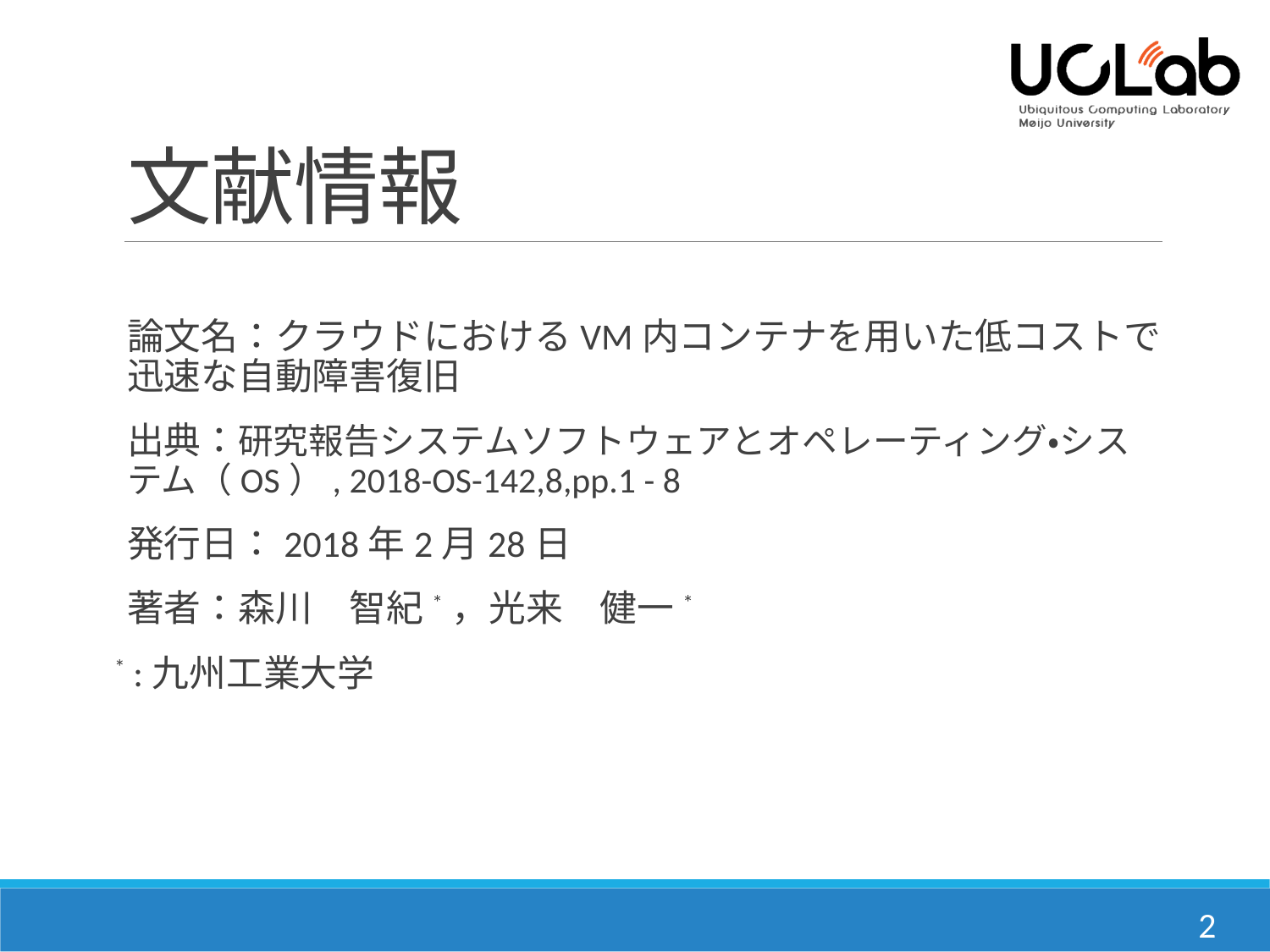

# 文献情報
論文名：クラウドにおけるVM内コンテナを用いた低コストで迅速な自動障害復旧
出典：研究報告システムソフトウェアとオペレーティング・システム（OS）, 2018-OS-142,8,pp.1 - 8
発行日：2018年2月28日
著者：森川　智紀*，光来　健一*
* :九州工業大学

2